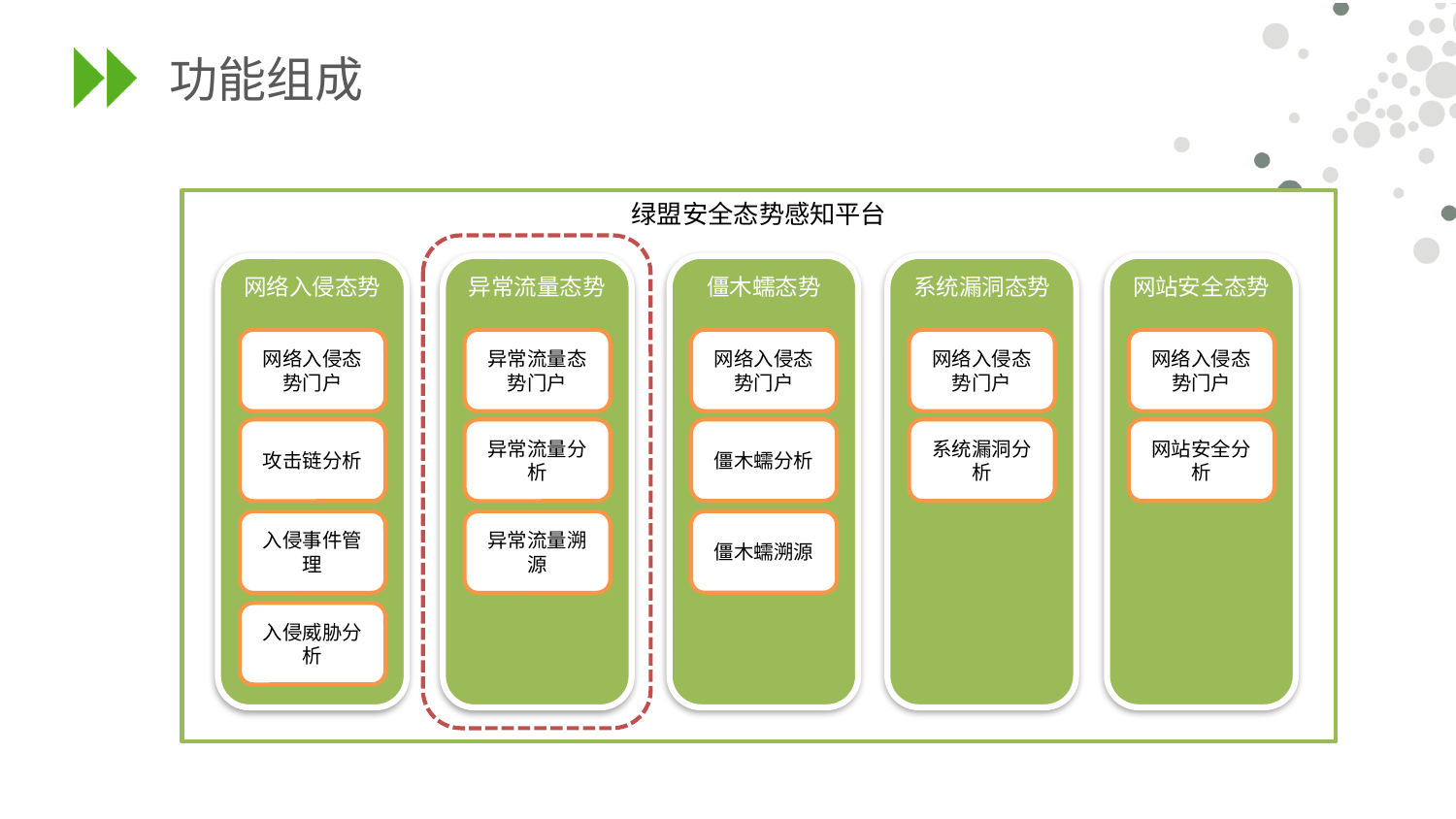

# 功能组成
绿盟安全态势感知平台

僵木蠕态势
系统漏洞态势
网站安全态势
网络入侵态势
异常流量态势
网络入侵态势门户
网络入侵态势门户
网络入侵态势门户
网络入侵态势门户
异常流量态势门户
僵木蠕分析
系统漏洞分析
网站安全分析
攻击链分析
异常流量分析
僵木蠕溯源
入侵事件管理
异常流量溯源
入侵威胁分析